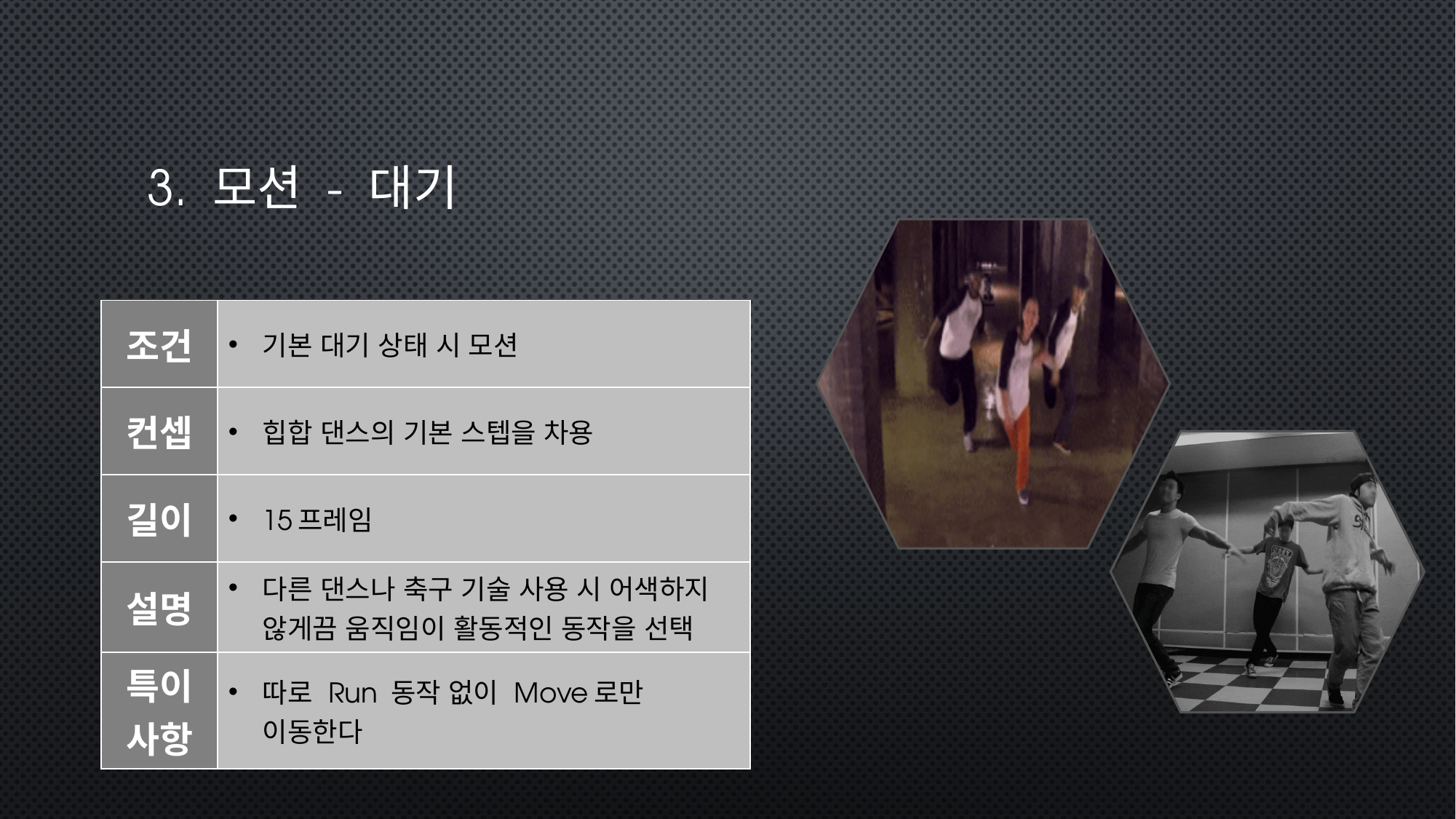

# 3. 모션 - 대기

| 조건 | 기본 대기 상태 시 모션 |
| --- | --- |
| 컨셉 | 힙합 댄스의 기본 스텝을 차용 |
| 길이 | 15프레임 |
| 설명 | 다른 댄스나 축구 기술 사용 시 어색하지 않게끔 움직임이 활동적인 동작을 선택 |
| 특이사항 | 따로 Run 동작 없이 Move로만 이동한다 |